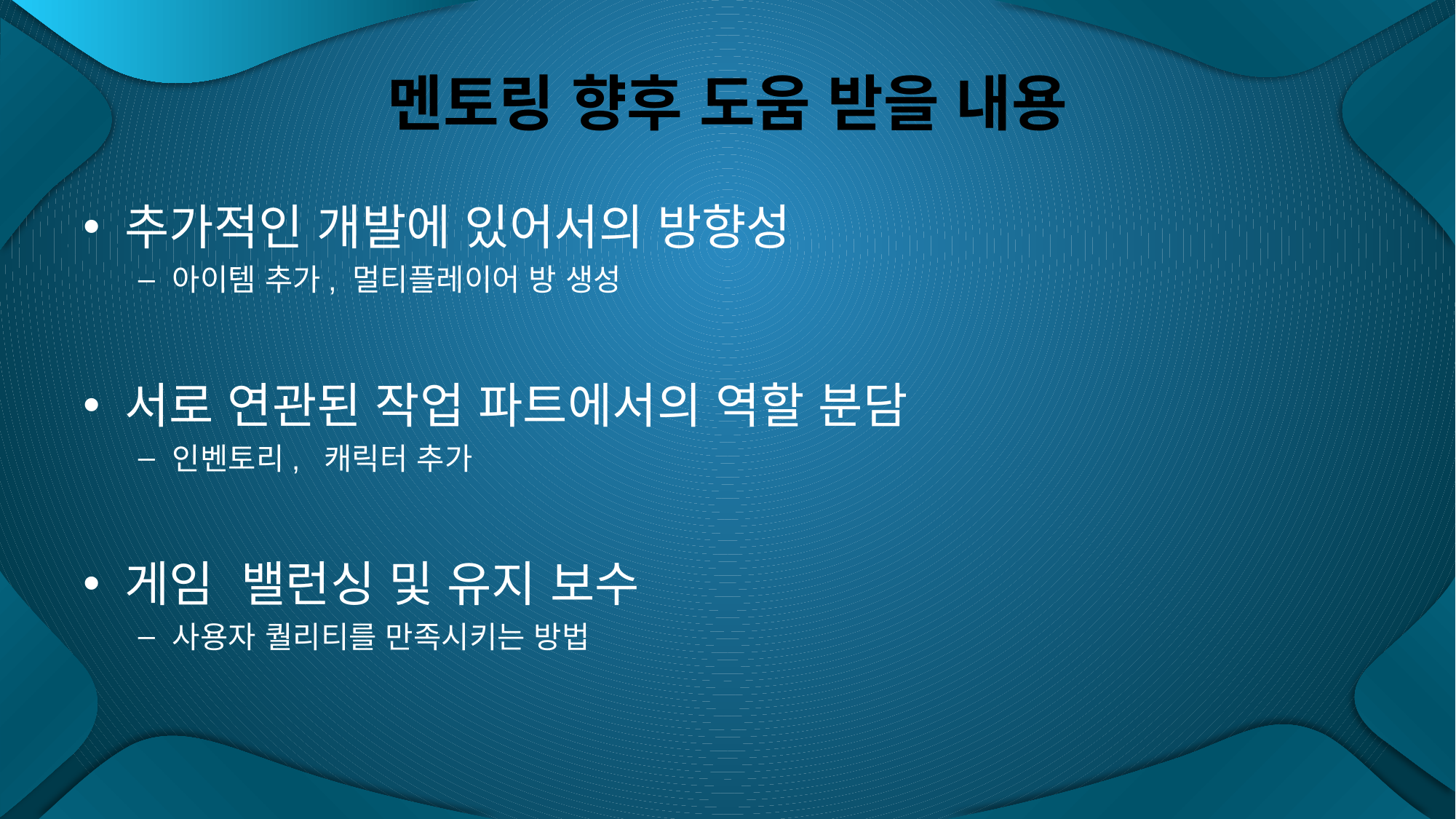

# 멘토링 향후 도움 받을 내용
추가적인 개발에 있어서의 방향성
아이템 추가, 멀티플레이어 방 생성

서로 연관된 작업 파트에서의 역할 분담
인벤토리,  캐릭터 추가

게임  밸런싱 및 유지 보수
사용자 퀄리티를 만족시키는 방법